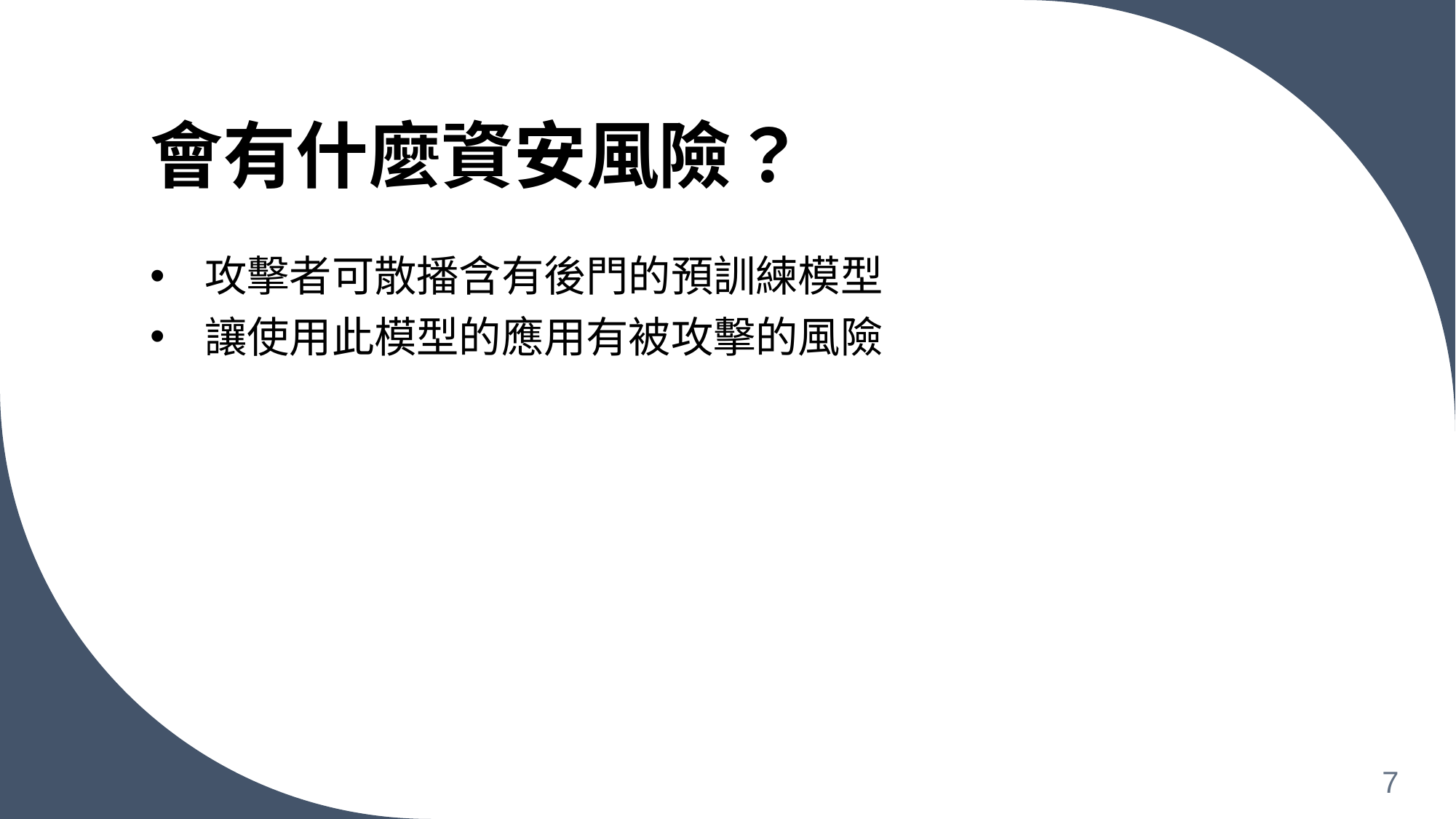

# 會有什麼資安風險？
攻擊者可散播含有後門的預訓練模型
讓使用此模型的應用有被攻擊的風險
7